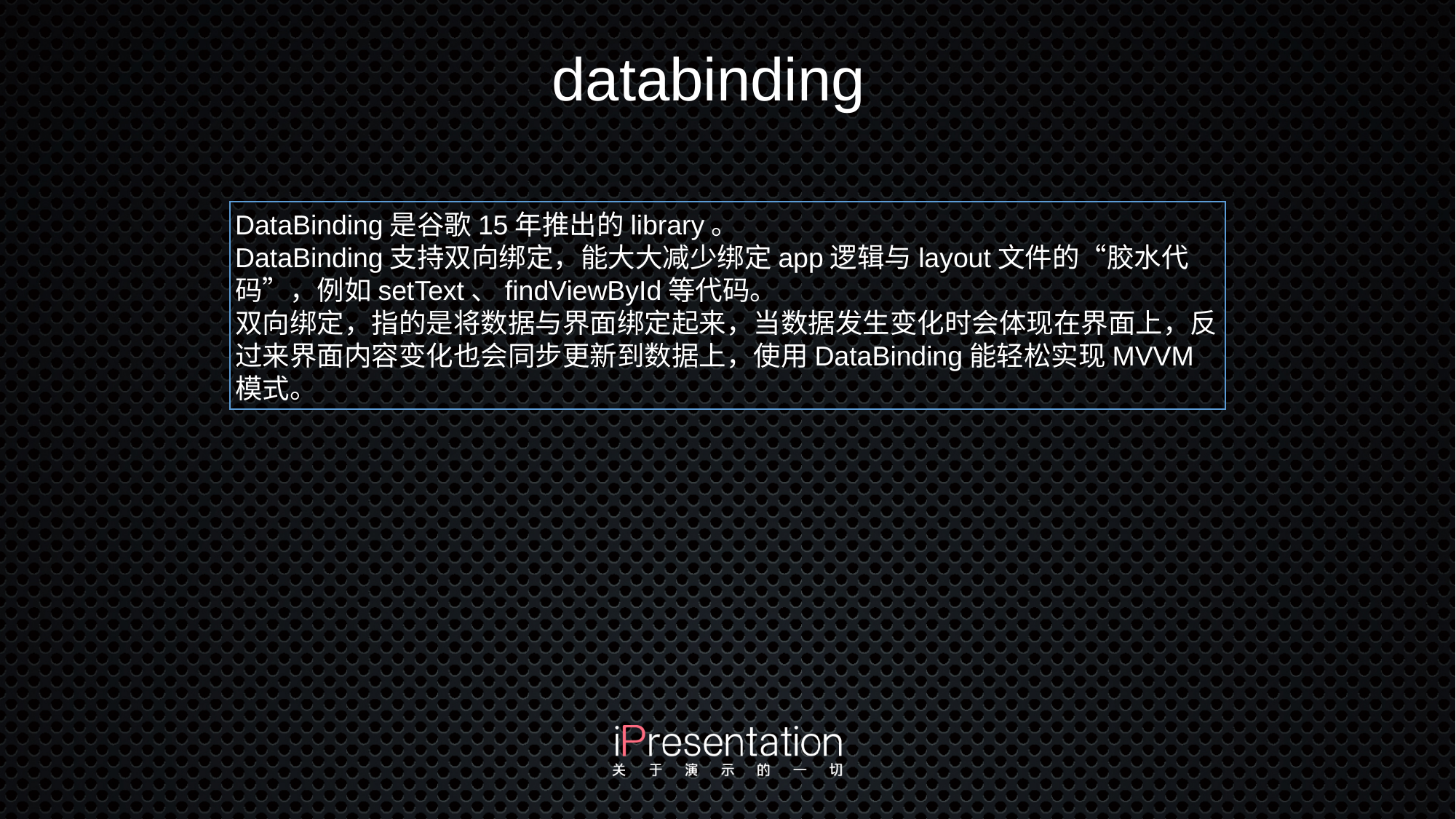

databinding
DataBinding是谷歌15年推出的library。
DataBinding支持双向绑定，能大大减少绑定app逻辑与layout文件的“胶水代码”，例如setText、findViewById等代码。
双向绑定，指的是将数据与界面绑定起来，当数据发生变化时会体现在界面上，反过来界面内容变化也会同步更新到数据上，使用DataBinding能轻松实现MVVM模式。